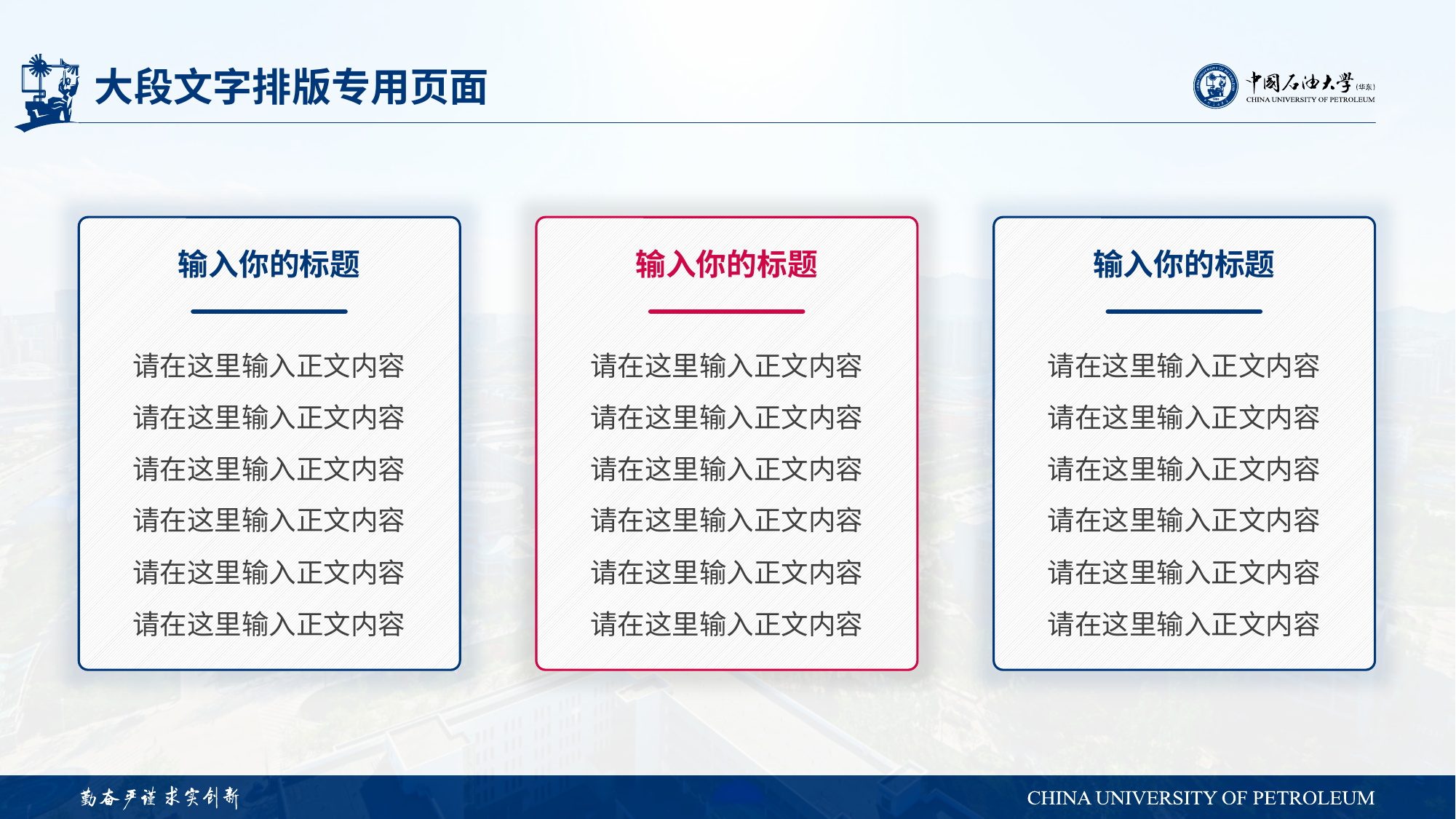

# 大段文字排版专用页面

输入你的标题
请在这里输入正文内容
请在这里输入正文内容
请在这里输入正文内容
请在这里输入正文内容
请在这里输入正文内容
请在这里输入正文内容

输入你的标题
请在这里输入正文内容
请在这里输入正文内容
请在这里输入正文内容
请在这里输入正文内容
请在这里输入正文内容
请在这里输入正文内容

输入你的标题
请在这里输入正文内容
请在这里输入正文内容
请在这里输入正文内容
请在这里输入正文内容
请在这里输入正文内容
请在这里输入正文内容